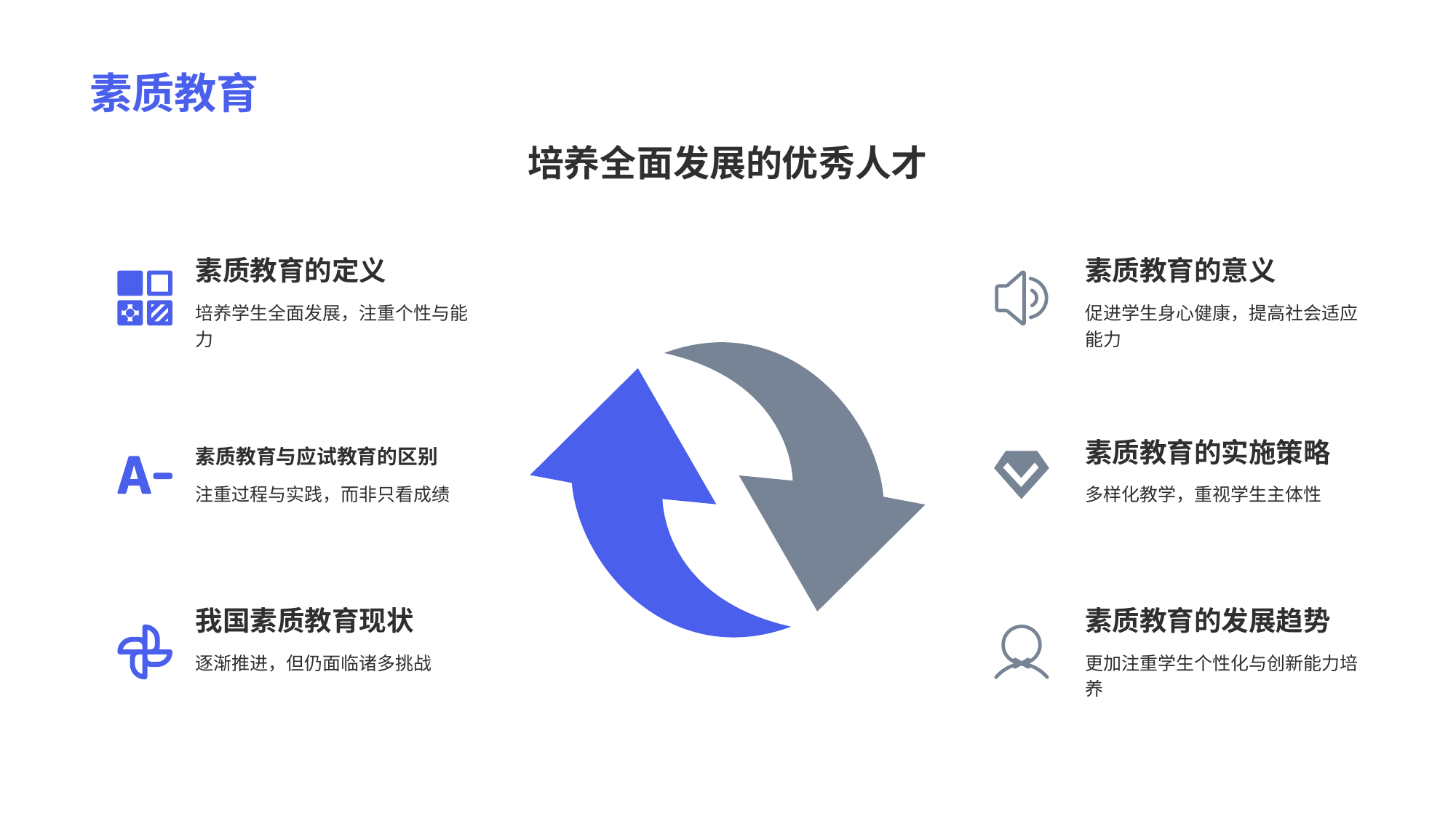

# 素质教育
培养全面发展的优秀人才
素质教育的定义

培养学生全面发展，注重个性与能力
素质教育的意义

促进学生身心健康，提高社会适应能力

素质教育与应试教育的区别

注重过程与实践，而非只看成绩
素质教育的实施策略

多样化教学，重视学生主体性

我国素质教育现状

逐渐推进，但仍面临诸多挑战
素质教育的发展趋势

更加注重学生个性化与创新能力培养